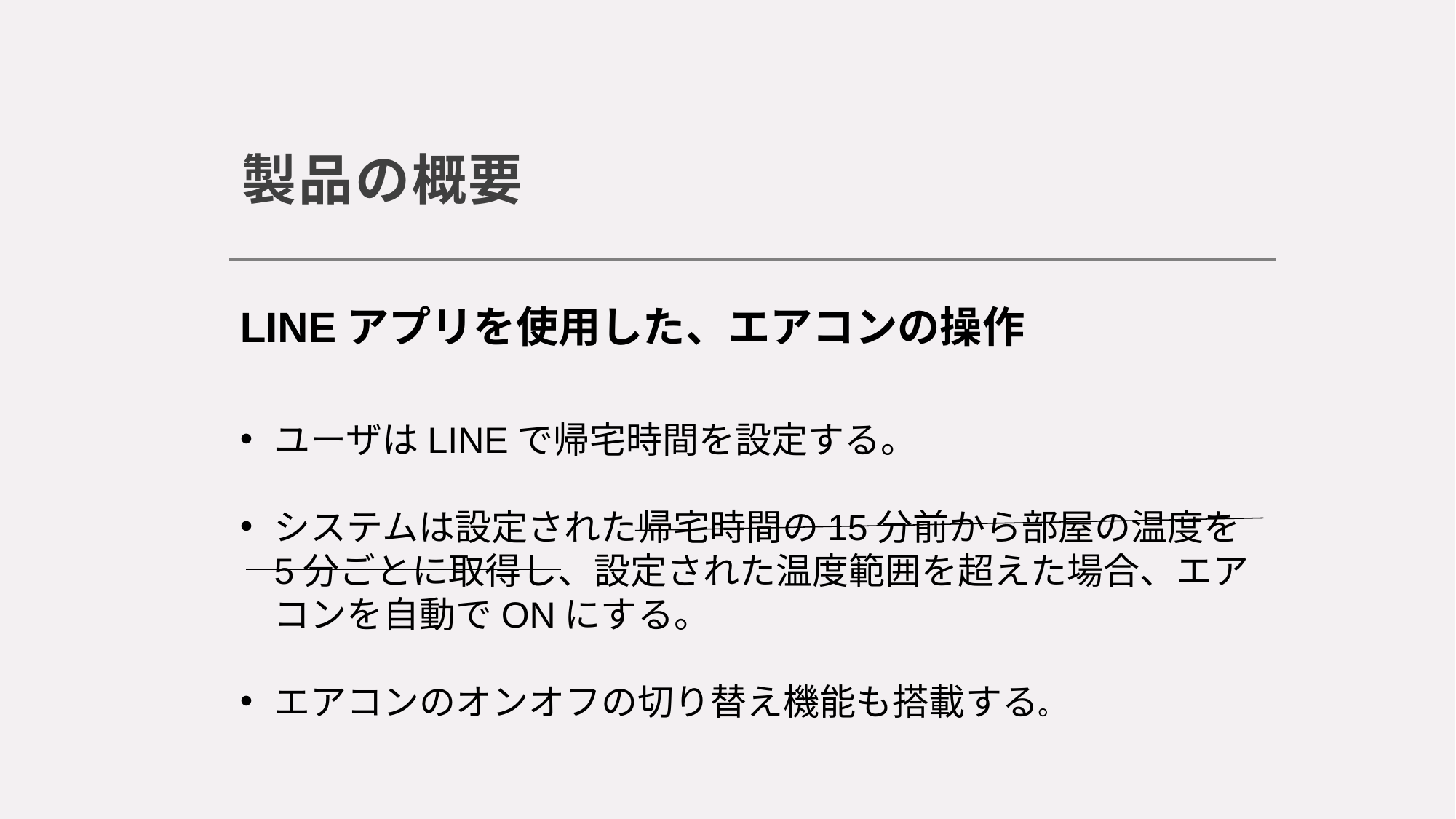

# 製品の概要
LINEアプリを使用した、エアコンの操作

ユーザはLINEで帰宅時間を設定する。

システムは設定された帰宅時間の15分前から部屋の温度を5分ごとに取得し、設定された温度範囲を超えた場合、エアコンを自動でONにする。

エアコンのオンオフの切り替え機能も搭載する。